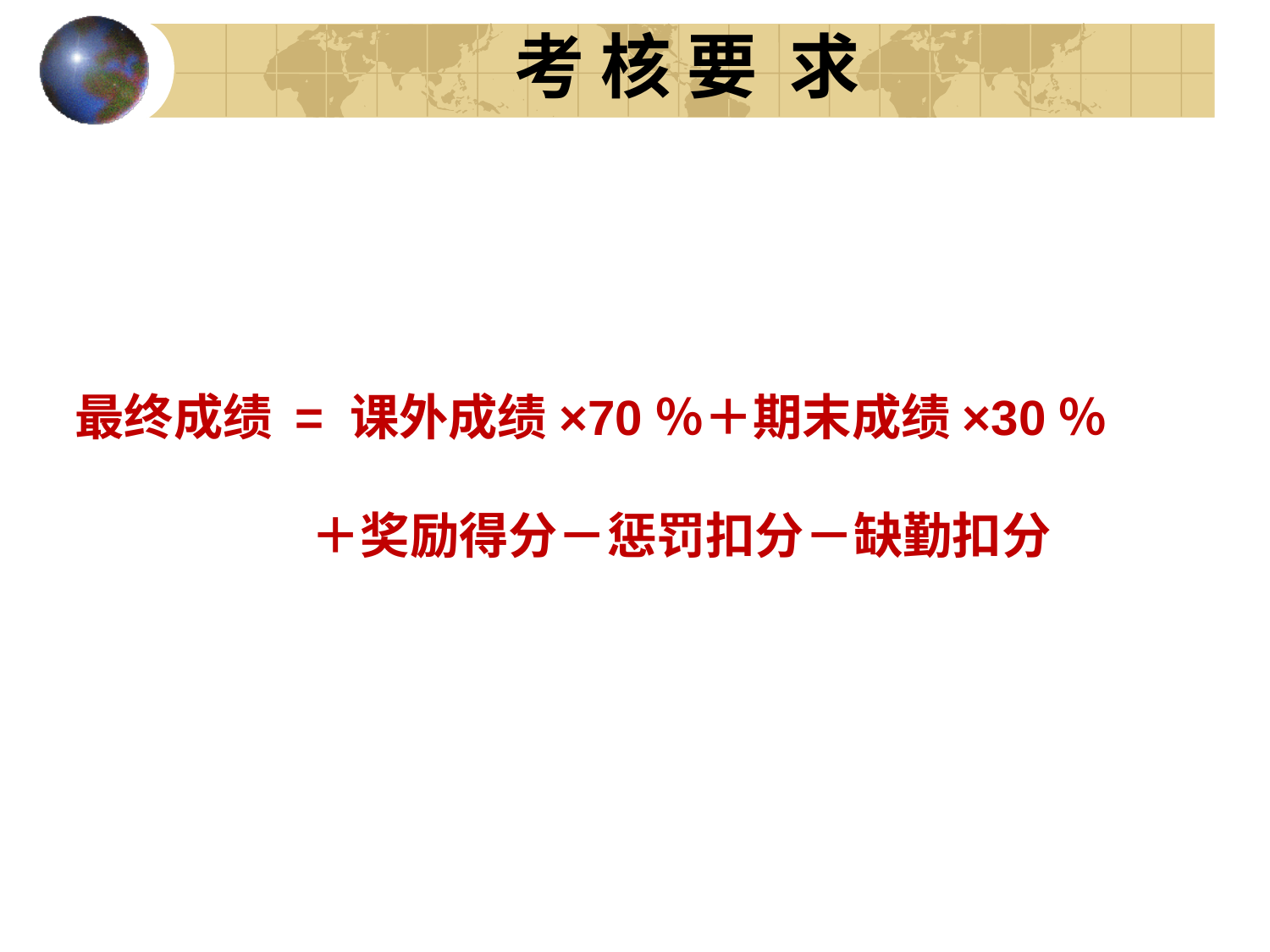

考 核 要  求
最终成绩 = 课外成绩×70％＋期末成绩×30％

                    ＋奖励得分－惩罚扣分－缺勤扣分